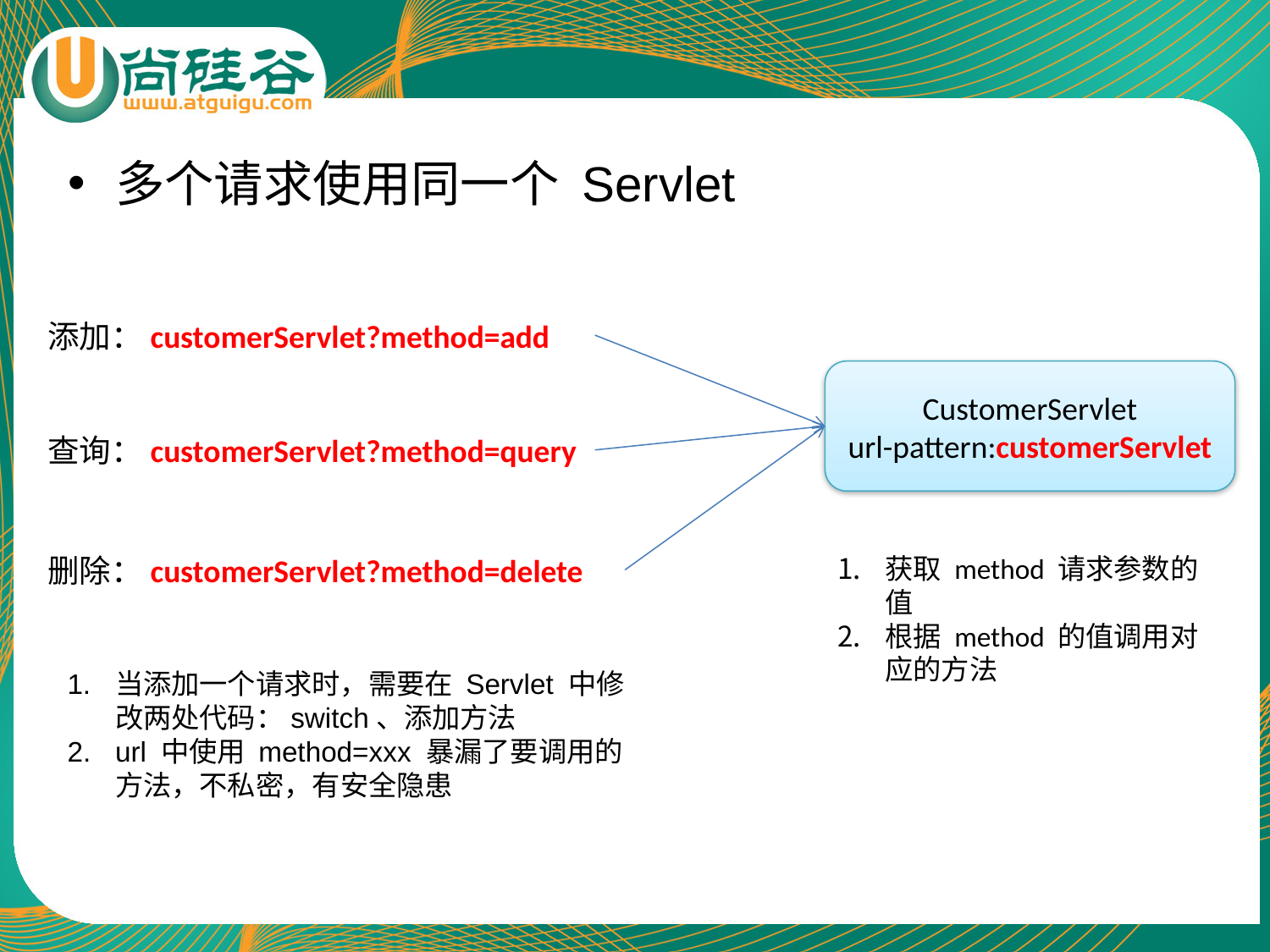

多个请求使用同一个 Servlet
添加：customerServlet?method=add
CustomerServlet
url-pattern:customerServlet
查询：customerServlet?method=query
删除：customerServlet?method=delete
获取 method 请求参数的值
根据 method 的值调用对应的方法
当添加一个请求时，需要在 Servlet 中修改两处代码：switch、添加方法
url 中使用 method=xxx 暴漏了要调用的方法，不私密，有安全隐患